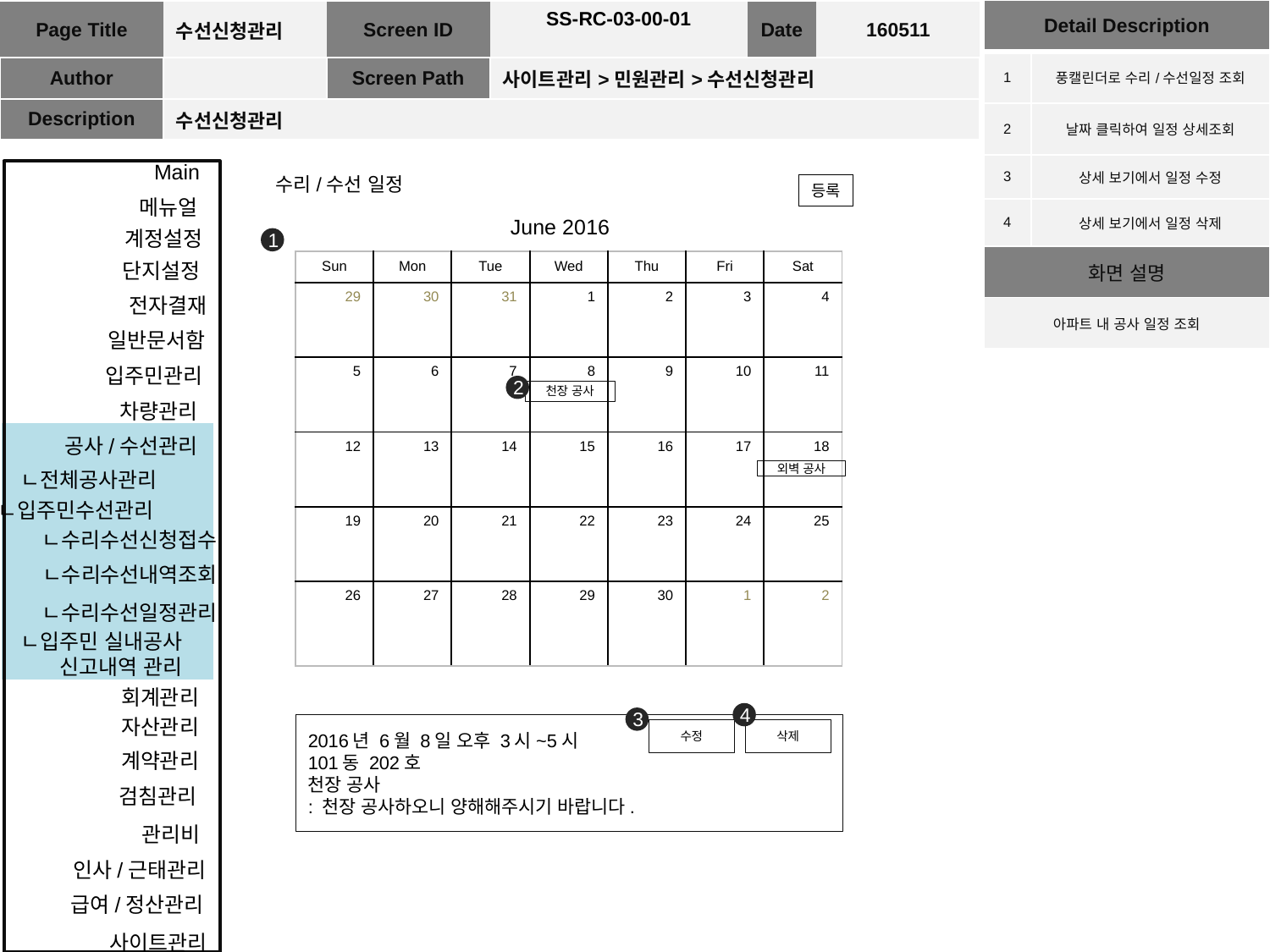

| Detail Description |  |
| --- | --- |
| 1 | 풍캘린더로 수리/수선일정 조회 |
| 2 | 날짜 클릭하여 일정 상세조회 |
| 3 | 상세 보기에서 일정 수정 |
| 4 | 상세 보기에서 일정 삭제 |
| 화면 설명 |  |
| 아파트 내 공사 일정 조회 |  |
| Page Title | 수선신청관리 | Screen ID | SS-RC-03-00-01 | Date | 160511 |
| --- | --- | --- | --- | --- | --- |
| Author |  | Screen Path | 사이트관리>민원관리>수선신청관리 |  |  |
| Description | 수선신청관리 |  |  |  |  |
Main

수리/수선 일정
등록
메뉴얼
June 2016
계정설정
1
단지설정
| Sun | Mon | Tue | Wed | Thu | Fri | Sat |
| --- | --- | --- | --- | --- | --- | --- |
| 29 | 30 | 31 | 1 | 2 | 3 | 4 |
| 5 | 6 | 7 | 8 | 9 | 10 | 11 |
| 12 | 13 | 14 | 15 | 16 | 17 | 18 |
| 19 | 20 | 21 | 22 | 23 | 24 | 25 |
| 26 | 27 | 28 | 29 | 30 | 1 | 2 |
전자결재
일반문서함
입주민관리
2
천장 공사
차량관리

공사/수선관리
ㄴ전체공사관리
외벽 공사
ㄴ입주민수선관리
ㄴ수리수선신청접수
ㄴ수리수선내역조회
ㄴ수리수선일정관리
ㄴ입주민 실내공사 신고내역 관리
회계관리
4
자산관리
3
2016년 6월 8일 오후 3시~5시
101동 202호
천장 공사
: 천장 공사하오니 양해해주시기 바랍니다.
수정
삭제
계약관리
검침관리
관리비
인사/근태관리
급여/정산관리
사이트관리